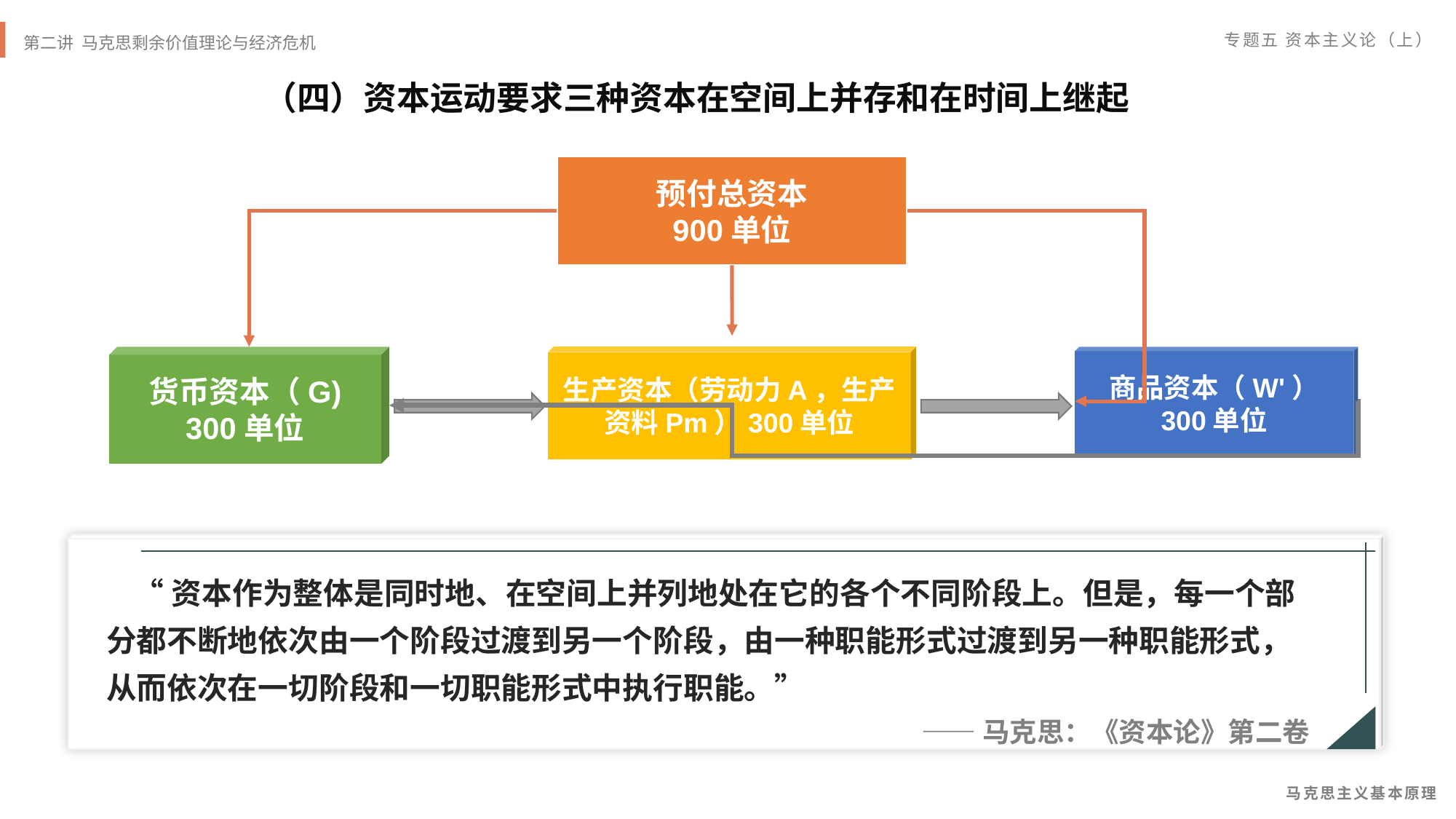

（四）资本运动要求三种资本在空间上并存和在时间上继起
预付总资本
900单位
货币资本（G)
300单位
生产资本（劳动力A，生产资料Pm）300单位
商品资本（W'）
300单位

    “资本作为整体是同时地、在空间上并列地处在它的各个不同阶段上。但是，每一个部分都不断地依次由一个阶段过渡到另一个阶段，由一种职能形式过渡到另一种职能形式，从而依次在一切阶段和一切职能形式中执行职能。”
——马克思：《资本论》第二卷